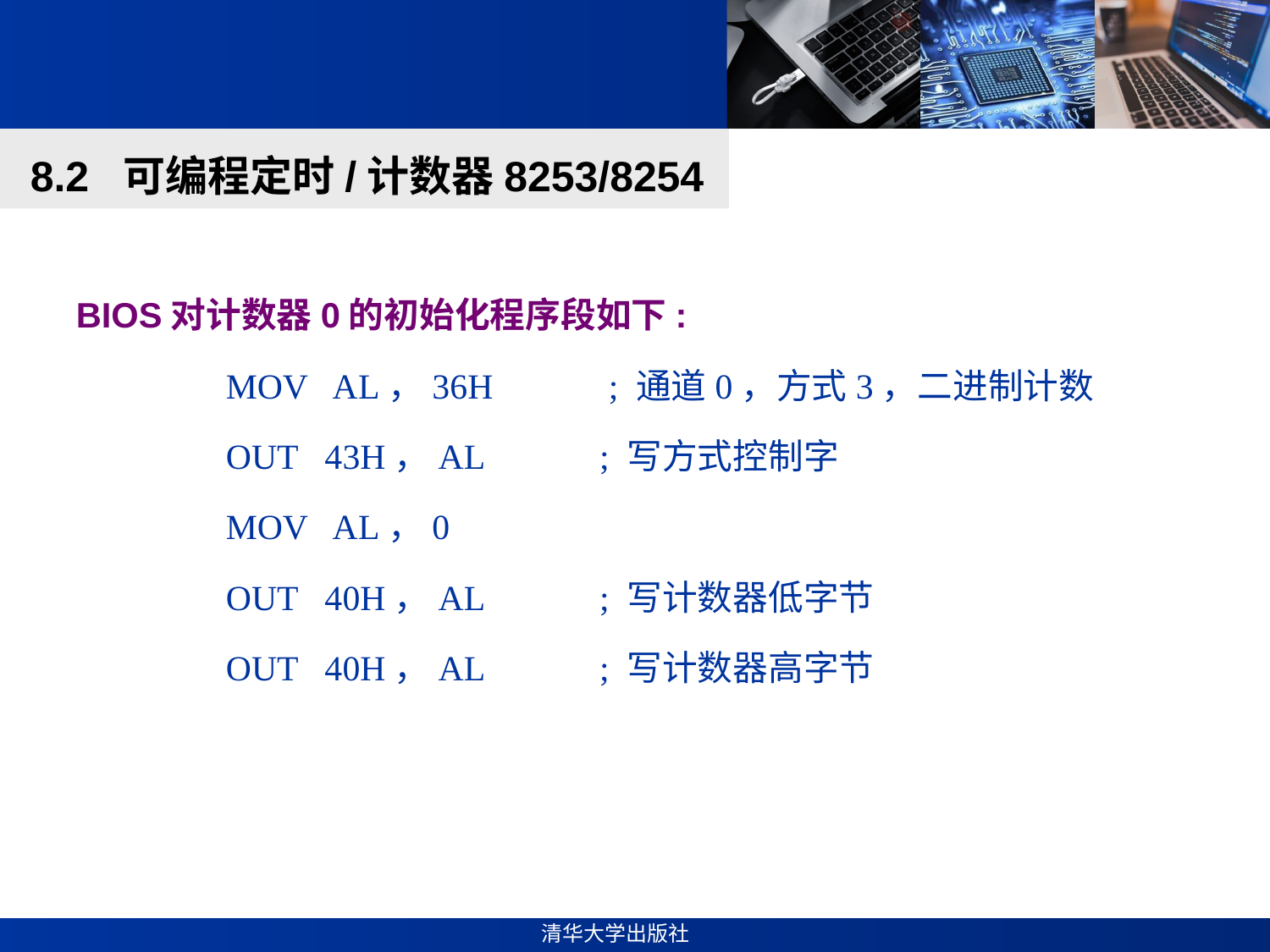

#
8.2  可编程定时/计数器8253/8254
BIOS对计数器0的初始化程序段如下:
MOV   AL，36H             ; 通道0，方式3，二进制计数
OUT   43H，AL             ; 写方式控制字
MOV   AL，0
OUT   40H，AL             ; 写计数器低字节
OUT   40H，AL             ; 写计数器高字节